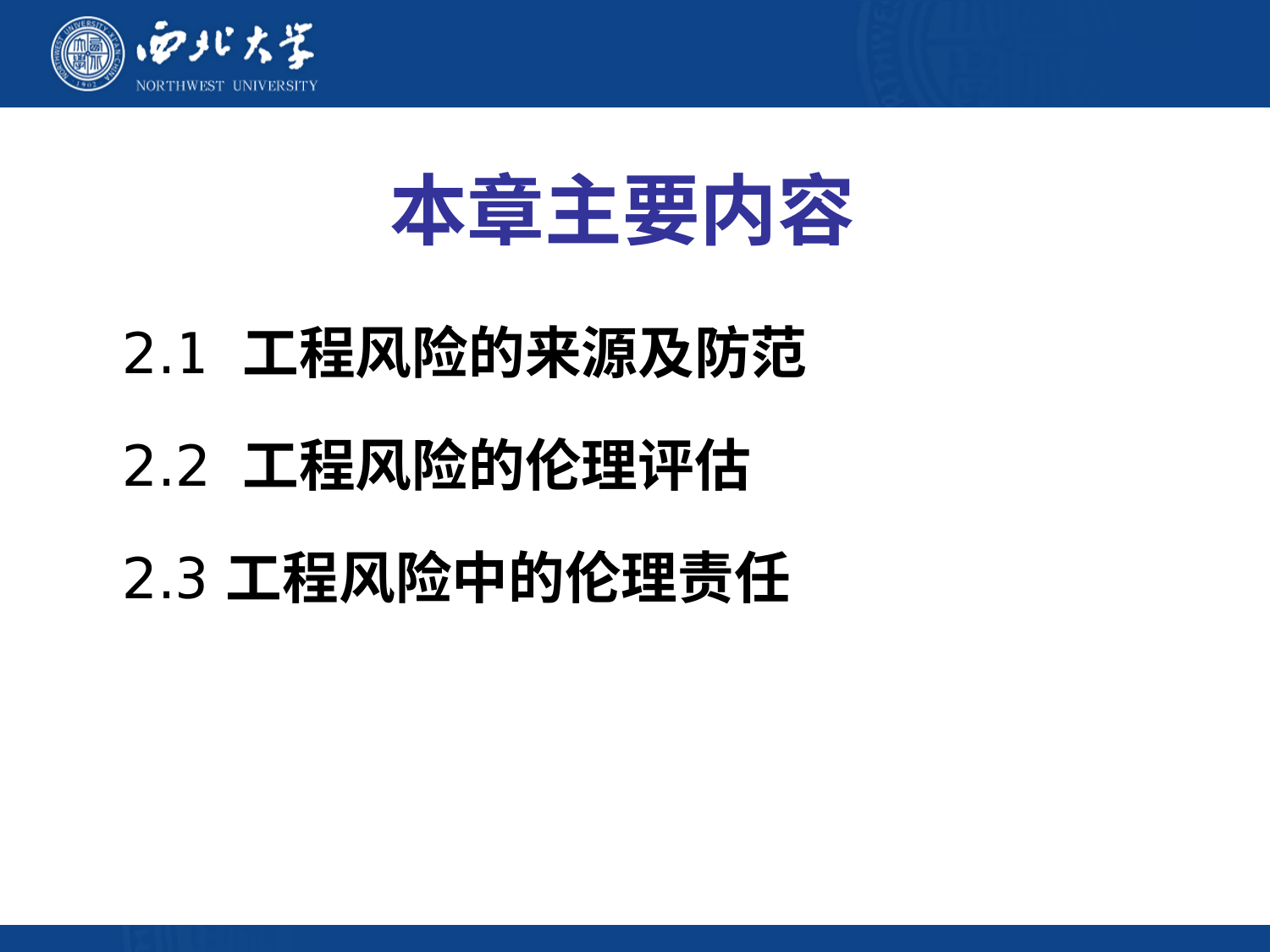

# 本章主要内容
2.1 工程风险的来源及防范
2.2 工程风险的伦理评估
2.3工程风险中的伦理责任